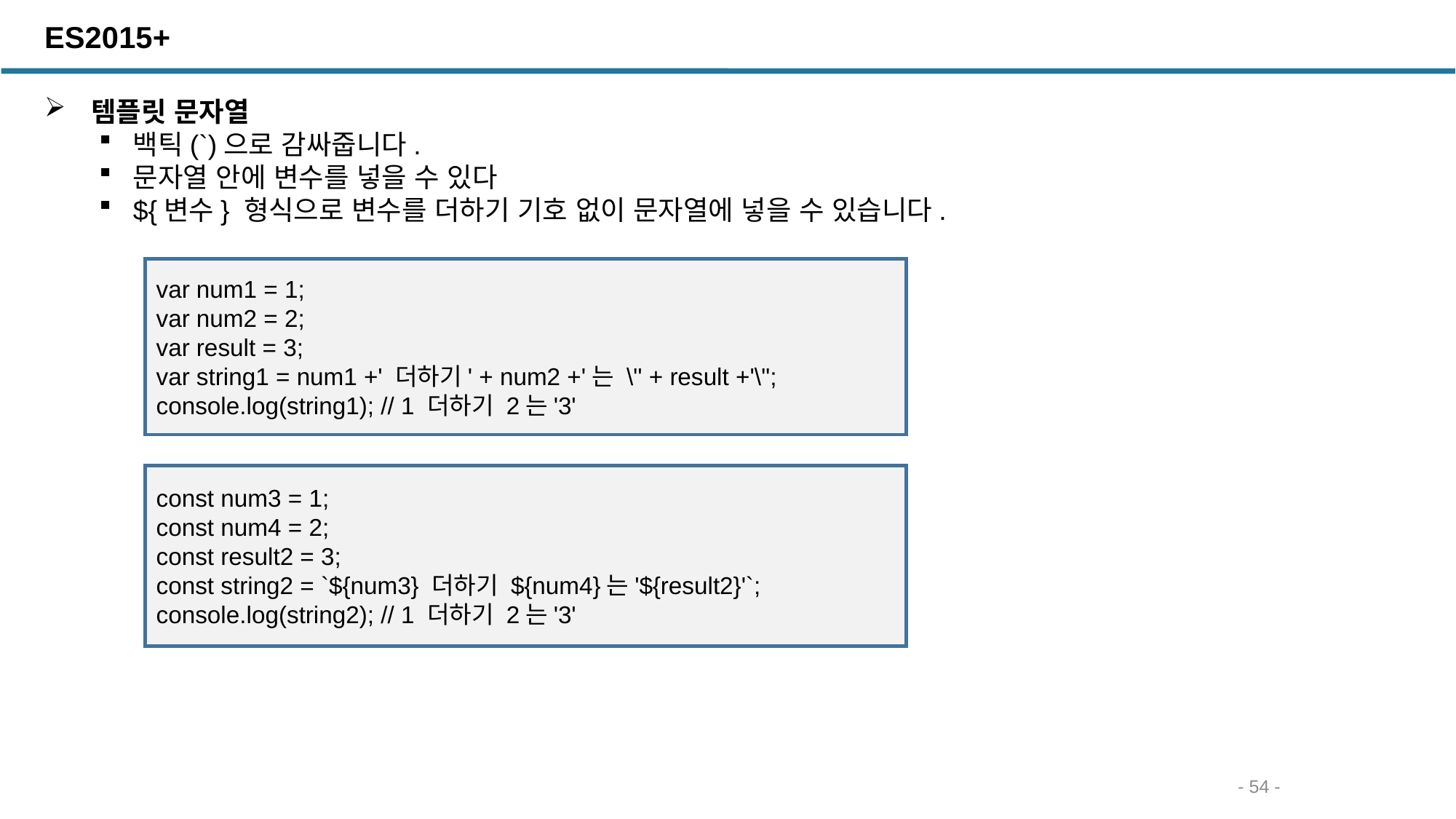

ES2015+
 템플릿 문자열
백틱(`)으로 감싸줍니다.
문자열 안에 변수를 넣을 수 있다
${변수} 형식으로 변수를 더하기 기호 없이 문자열에 넣을 수 있습니다.
var num1 = 1;
var num2 = 2;
var result = 3;
var string1 = num1 +' 더하기' + num2 +'는 \'' + result +'\'';
console.log(string1); // 1 더하기 2는'3'
const num3 = 1;
const num4 = 2;
const result2 = 3;
const string2 = `${num3} 더하기 ${num4}는'${result2}'`;
console.log(string2); // 1 더하기 2는'3'
- 54 -